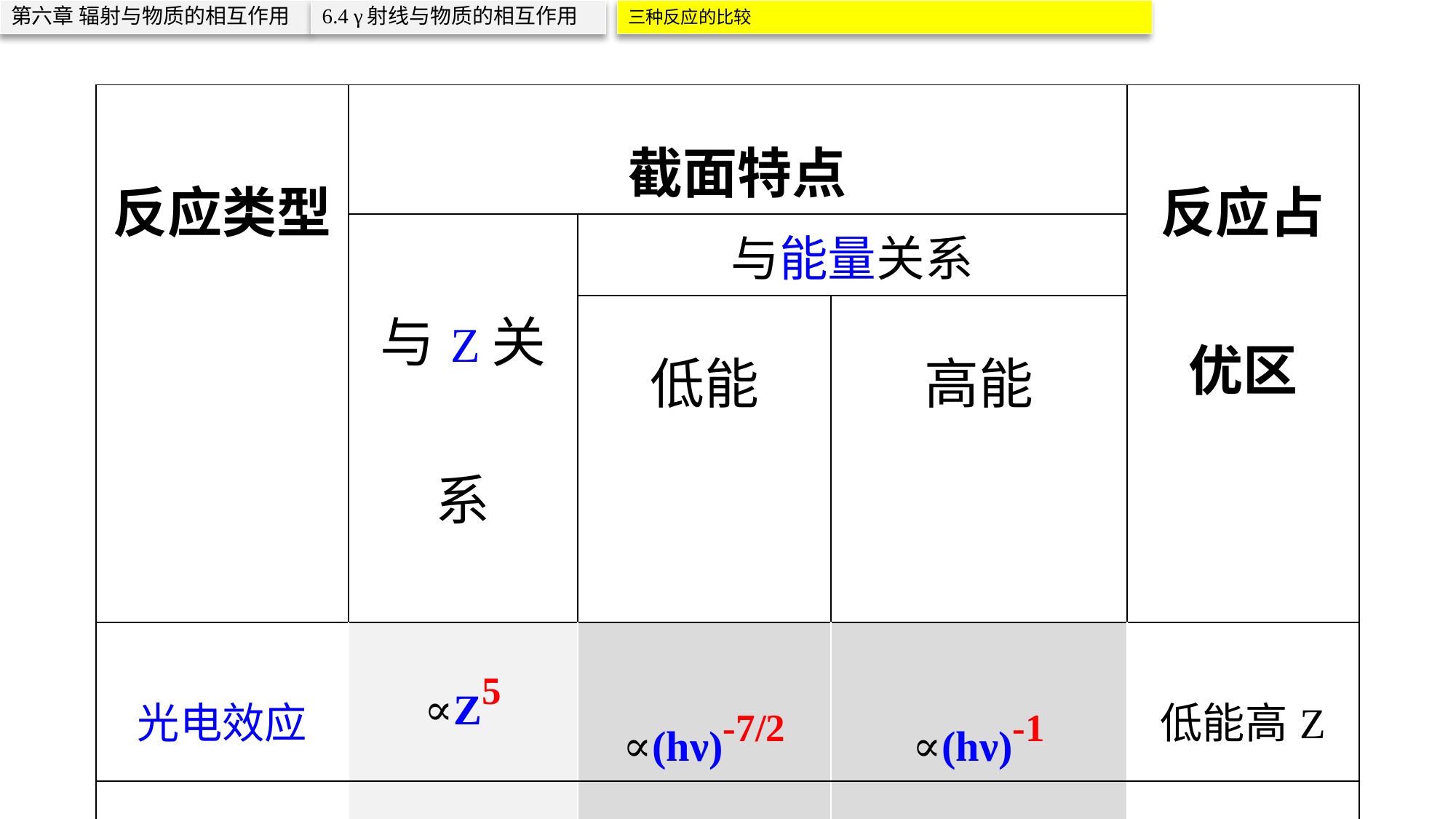

第六章 辐射与物质的相互作用
6.4 γ射线与物质的相互作用
三种反应的比较

| 反应类型 | 截面特点 |  |  | 反应占优区 |
| --- | --- | --- | --- | --- |
|  | 与Z关系 | 与能量关系 |  |  |
|  |  | 低能 | 高能 |  |
| 光电效应 | ∝Z5 | ∝(hν)-7/2 | ∝(hν)-1 | 低能高Z |
| 康普顿散射 | ∝Z1 | ∝(hν)0 | ∝ln(hν)/(hν)-1 | 中能低Z |
| 电子对效应 | ∝Z2 | ∝(hν)1 | ∝ln(hν) | 高能高Z |